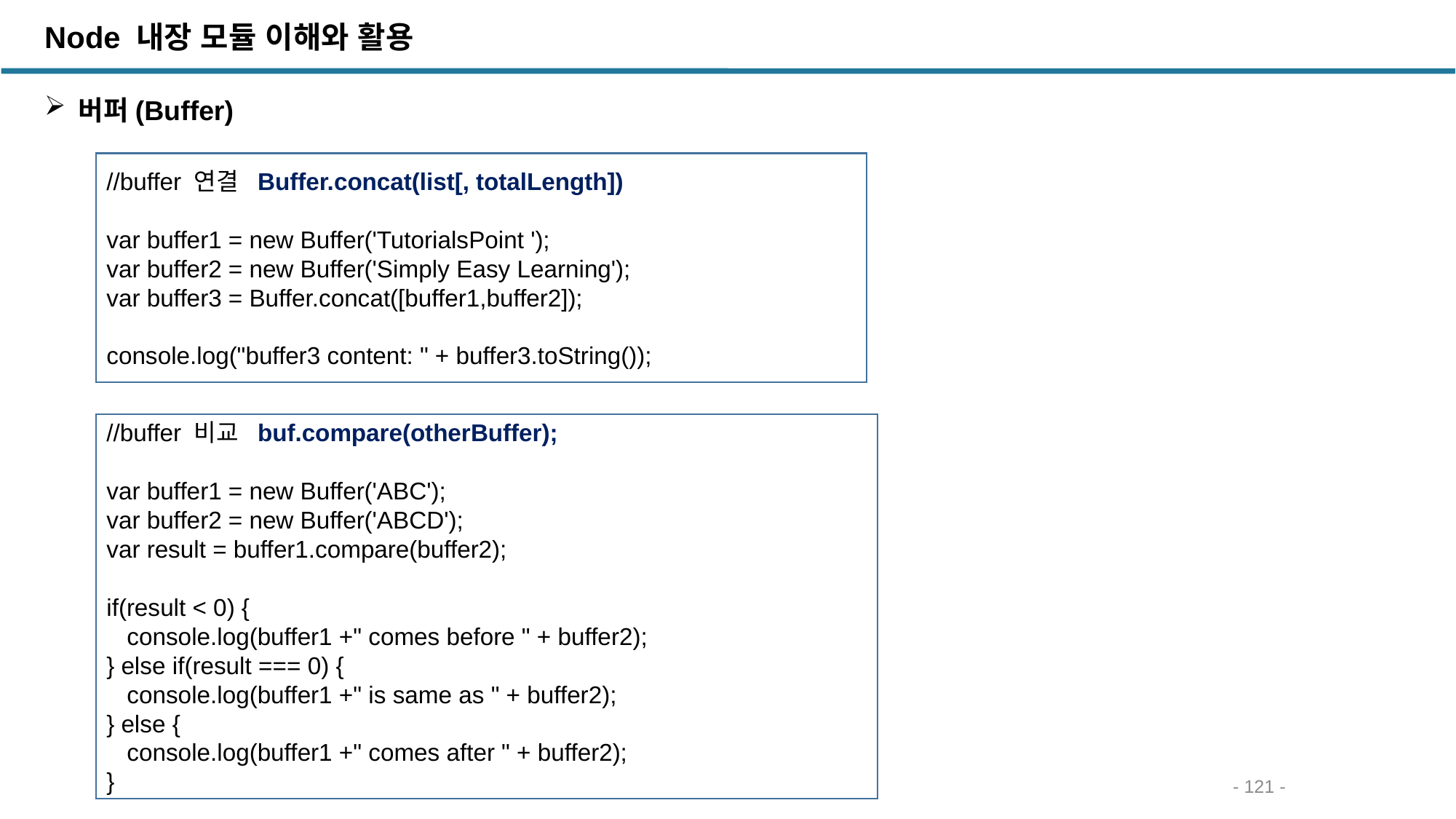

Node 내장 모듈 이해와 활용
버퍼(Buffer)
//buffer 연결  Buffer.concat(list[, totalLength])

var buffer1 = new Buffer('TutorialsPoint ');
var buffer2 = new Buffer('Simply Easy Learning');
var buffer3 = Buffer.concat([buffer1,buffer2]);

console.log("buffer3 content: " + buffer3.toString());
//buffer 비교  buf.compare(otherBuffer);

var buffer1 = new Buffer('ABC');
var buffer2 = new Buffer('ABCD');
var result = buffer1.compare(buffer2);

if(result < 0) {
   console.log(buffer1 +" comes before " + buffer2);
} else if(result === 0) {
   console.log(buffer1 +" is same as " + buffer2);
} else {
   console.log(buffer1 +" comes after " + buffer2);
}
- 121 -